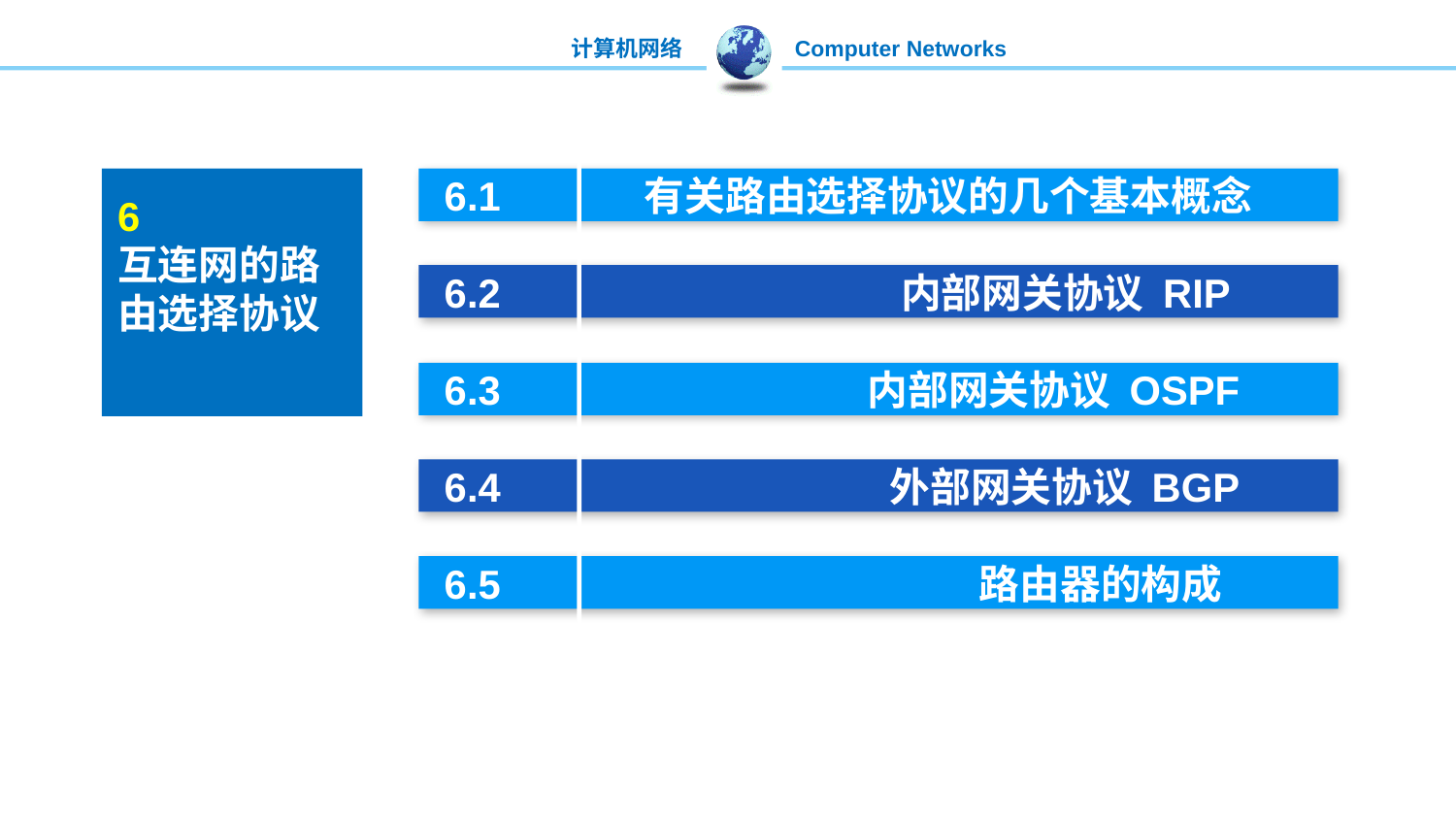

6.1            有关路由选择协议的几个基本概念

6.2                                   内部网关协议 RIP

6.3                                内部网关协议 OSPF

6.4                                  外部网关协议 BGP

6.5                                          路由器的构成

6
互连网的路由选择协议